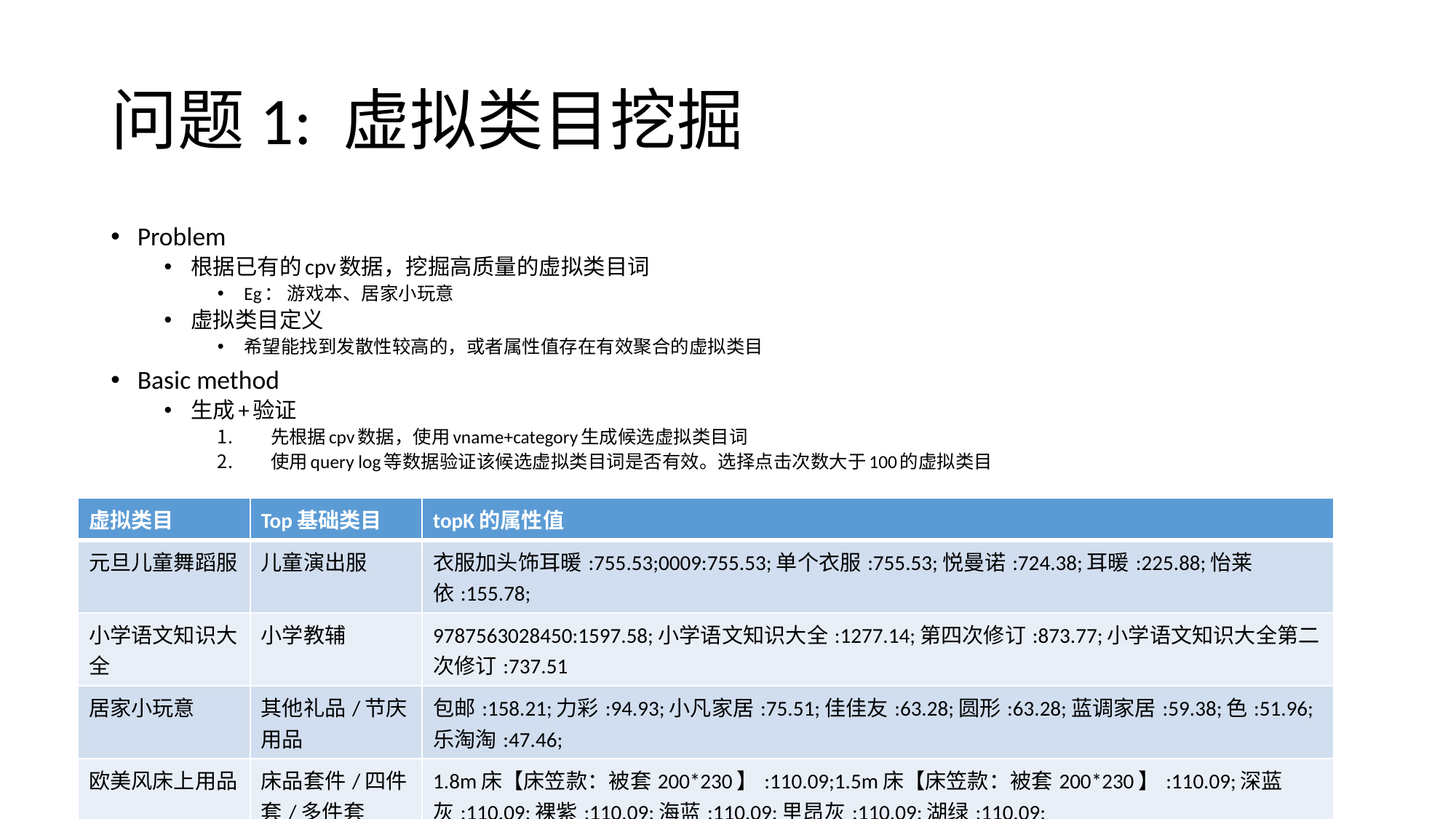

# 问题1: 虚拟类目挖掘
Problem
根据已有的cpv数据，挖掘高质量的虚拟类目词
Eg： 游戏本、居家小玩意
虚拟类目定义
希望能找到发散性较高的，或者属性值存在有效聚合的虚拟类目
Basic method
生成+验证
先根据cpv数据，使用vname+category生成候选虚拟类目词
使用query log等数据验证该候选虚拟类目词是否有效。选择点击次数大于100的虚拟类目

| 虚拟类目 | Top基础类目 | topK的属性值 |
| --- | --- | --- |
| 元旦儿童舞蹈服 | 儿童演出服 | 衣服加头饰耳暖:755.53;0009:755.53;单个衣服:755.53;悦曼诺:724.38;耳暖:225.88;怡莱依:155.78; |
| 小学语文知识大全 | 小学教辅 | 9787563028450:1597.58;小学语文知识大全:1277.14;第四次修订:873.77;小学语文知识大全第二次修订:737.51 |
| 居家小玩意 | 其他礼品/节庆用品 | 包邮:158.21;力彩:94.93;小凡家居:75.51;佳佳友:63.28;圆形:63.28;蓝调家居:59.38;色:51.96;乐淘淘:47.46; |
| 欧美风床上用品 | 床品套件/四件套/多件套 | 1.8m床【床笠款：被套200\*230】:110.09;1.5m床【床笠款：被套200\*230】:110.09;深蓝灰:110.09;裸紫:110.09;海蓝:110.09;里昂灰:110.09;湖绿:110.09; |